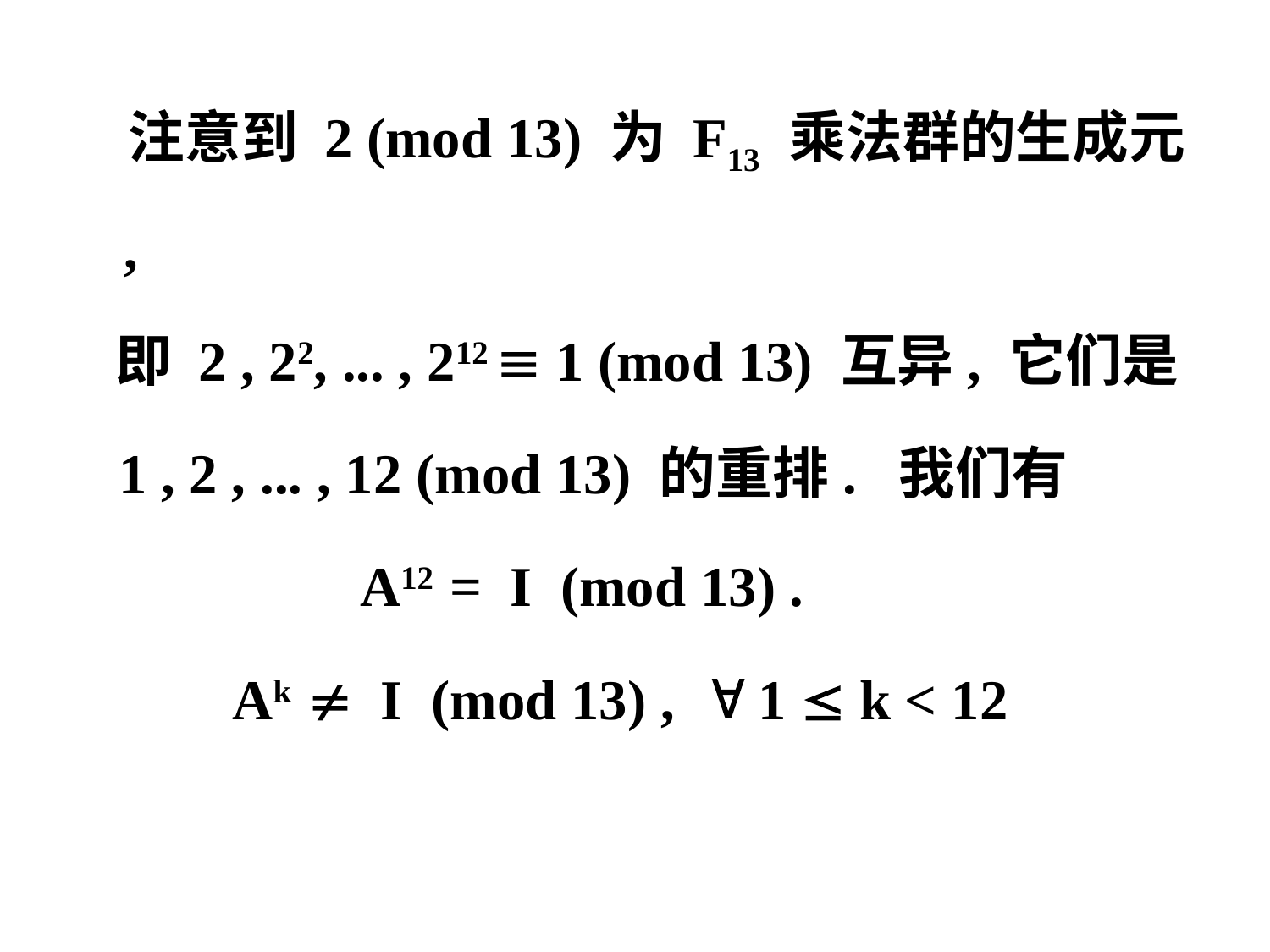

注意到 2 (mod 13) 为 F13  乘法群的生成元 ,
  即 2 , 22, ... , 212 ≡ 1 (mod 13) 互异, 它们是
   1 , 2 , ... , 12 (mod 13) 的重排.  我们有
                    A12  =  I  (mod 13) .
           Ak  ≠  I  (mod 13) ,  ∀ 1 ≤ k < 12